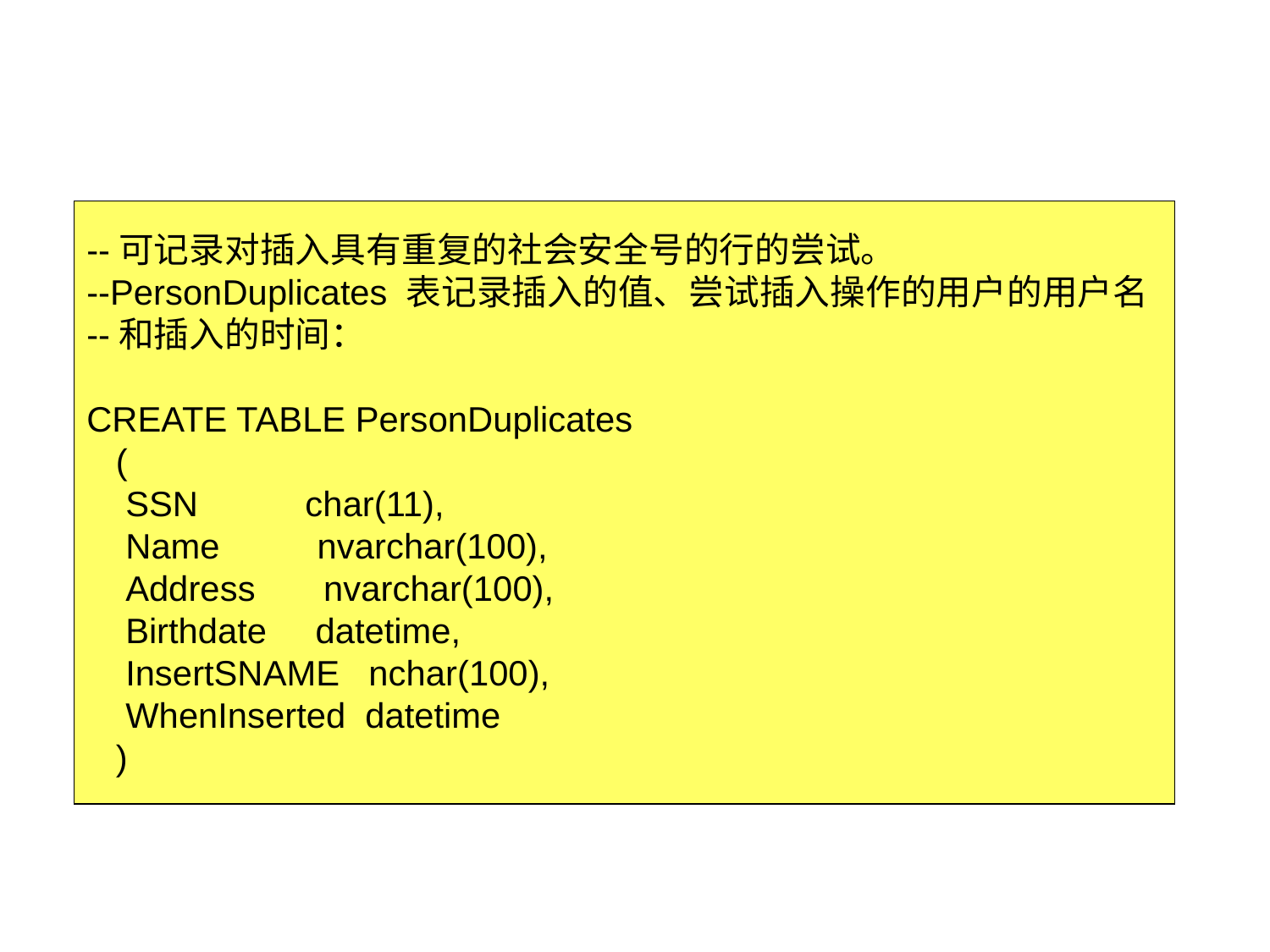

#

--可记录对插入具有重复的社会安全号的行的尝试。
--PersonDuplicates 表记录插入的值、尝试插入操作的用户的用户名
--和插入的时间：

CREATE TABLE PersonDuplicates
   (
    SSN           char(11),
    Name          nvarchar(100),
    Address       nvarchar(100),
    Birthdate     datetime,
    InsertSNAME   nchar(100),
    WhenInserted  datetime
   )